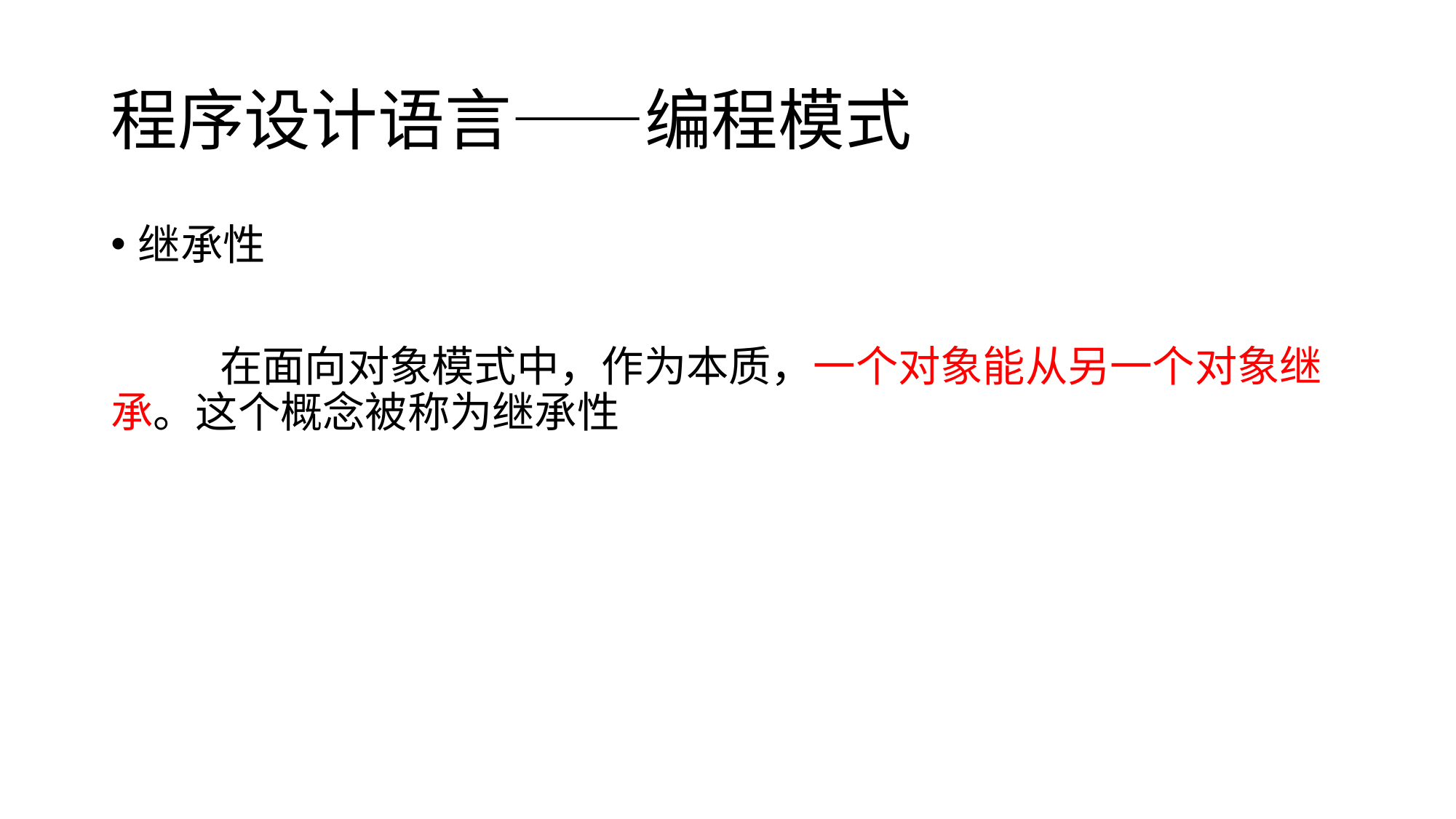

# 程序设计语言——编程模式
继承性

	在面向对象模式中，作为本质，一个对象能从另一个对象继承。这个概念被称为继承性